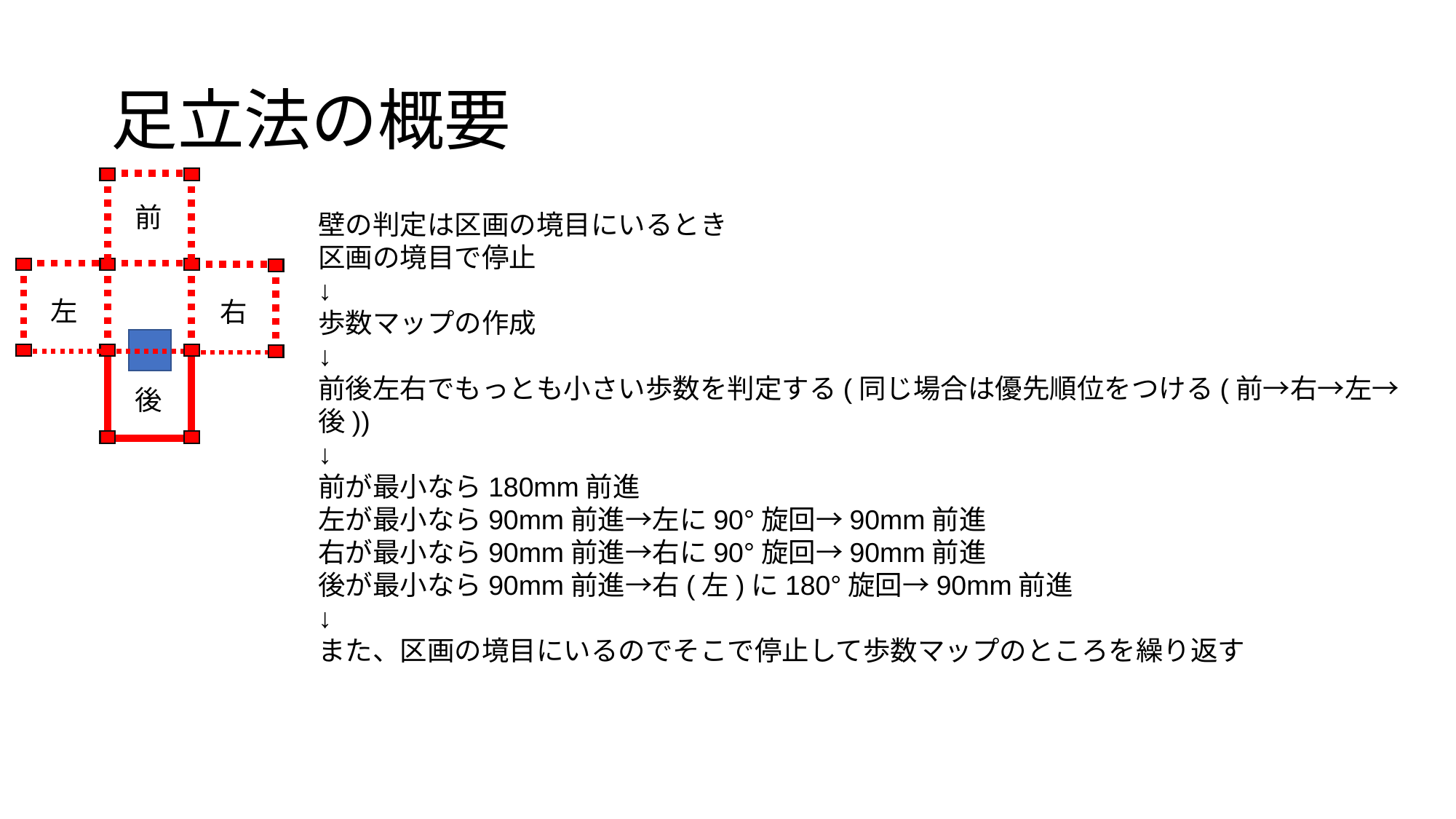

# 足立法の概要

前
壁の判定は区画の境目にいるとき
区画の境目で停止
↓
歩数マップの作成
↓
前後左右でもっとも小さい歩数を判定する(同じ場合は優先順位をつける(前→右→左→後))
↓
前が最小なら180mm前進
左が最小なら90mm前進→左に90°旋回→90mm前進
右が最小なら90mm前進→右に90°旋回→90mm前進
後が最小なら90mm前進→右(左)に180°旋回→90mm前進
↓
また、区画の境目にいるのでそこで停止して歩数マップのところを繰り返す

左
右

後